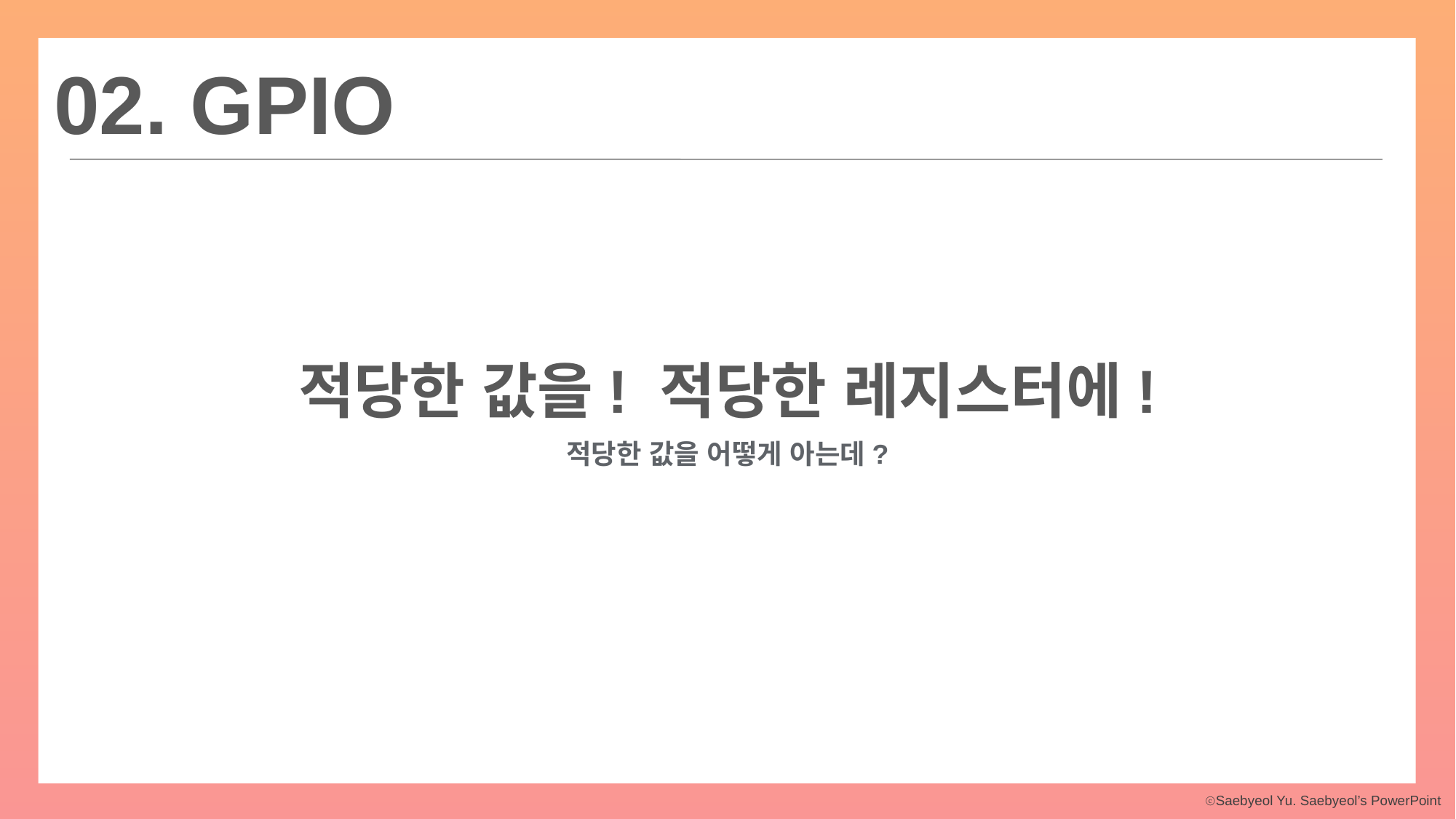

02. GPIO
적당한 값을! 적당한 레지스터에!
적당한 값을 어떻게 아는데?